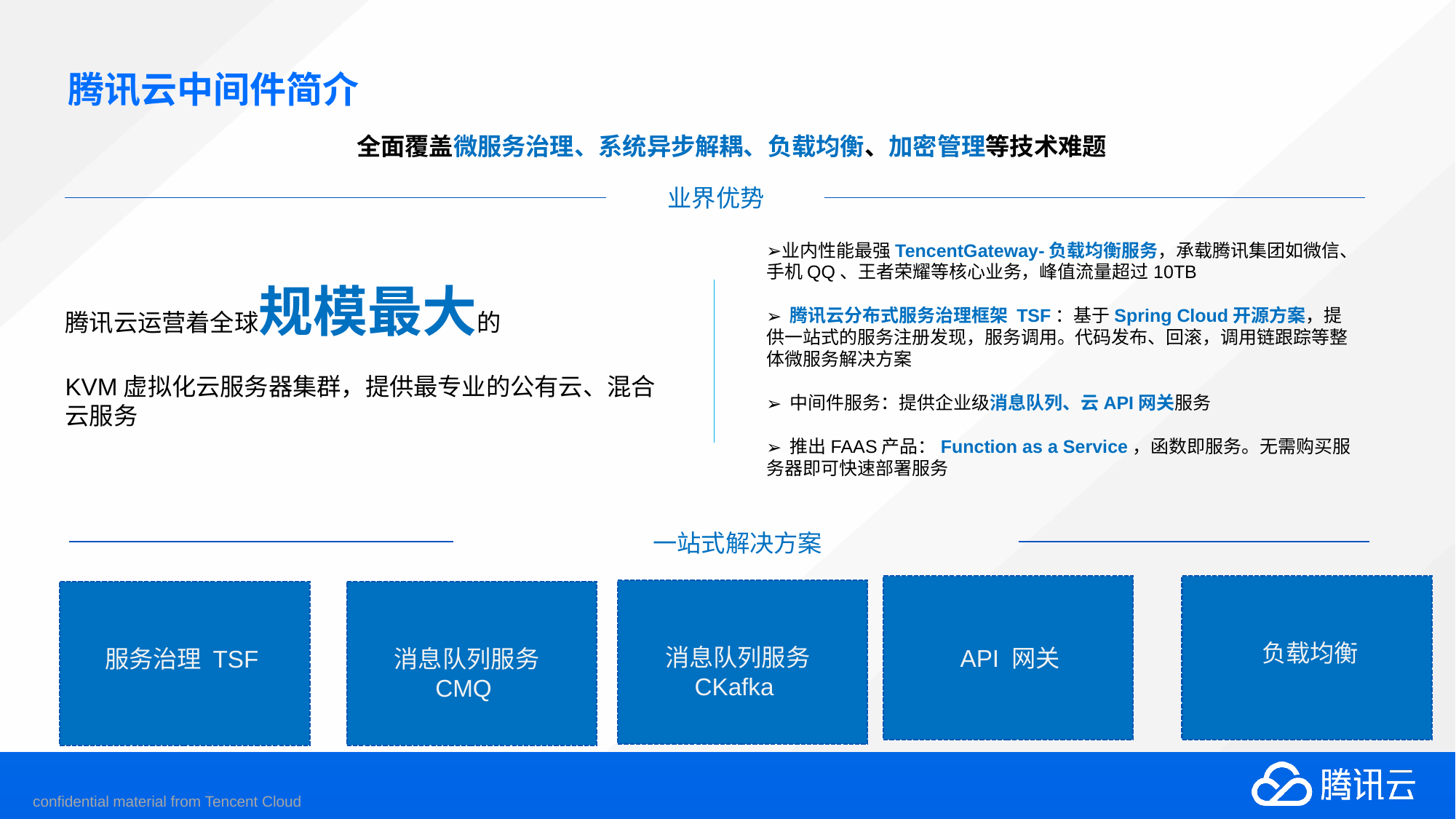

# 腾讯云中间件简介
全面覆盖微服务治理、系统异步解耦、负载均衡、加密管理等技术难题
业界优势

业内性能最强TencentGateway-负载均衡服务，承载腾讯集团如微信、手机QQ、王者荣耀等核心业务，峰值流量超过10TB

 腾讯云分布式服务治理框架 TSF：基于Spring Cloud开源方案，提供一站式的服务注册发现，服务调用。代码发布、回滚，调用链跟踪等整体微服务解决方案

 中间件服务：提供企业级消息队列、云API网关服务

 推出FAAS产品：Function as a Service，函数即服务。无需购买服务器即可快速部署服务

腾讯云运营着全球规模最大的

KVM虚拟化云服务器集群，提供最专业的公有云、混合云服务

一站式解决方案

保证产品稳定性
全球布局，互联互通
负载均衡
提升产品易用性
提升产品易用性
消息队列服务
CKafka
API 网关
消息队列服务
CMQ
服务治理 TSF